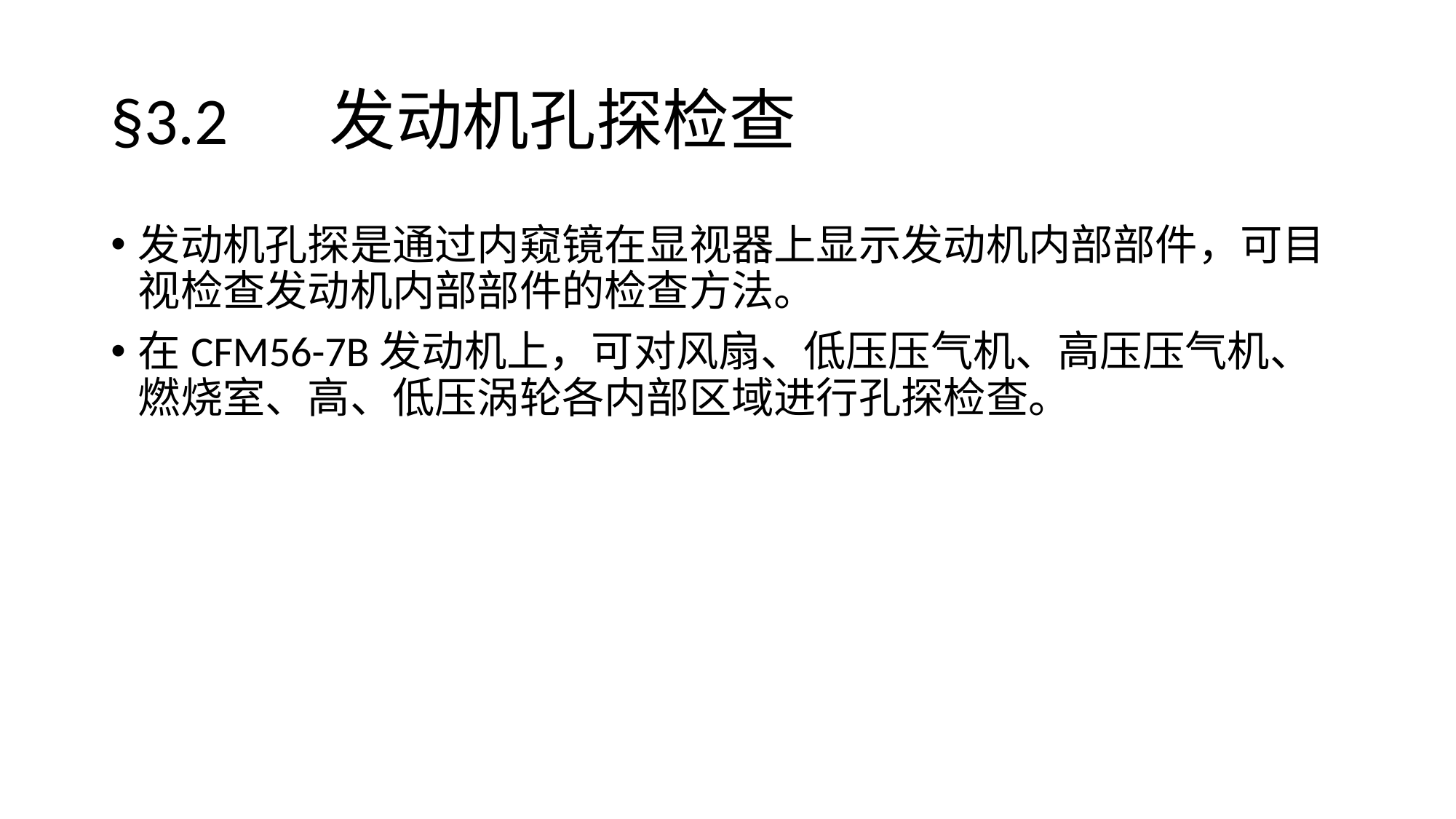

# §3.2  	发动机孔探检查
发动机孔探是通过内窥镜在显视器上显示发动机内部部件，可目视检查发动机内部部件的检查方法。
在CFM56-7B发动机上，可对风扇、低压压气机、高压压气机、燃烧室、高、低压涡轮各内部区域进行孔探检查。